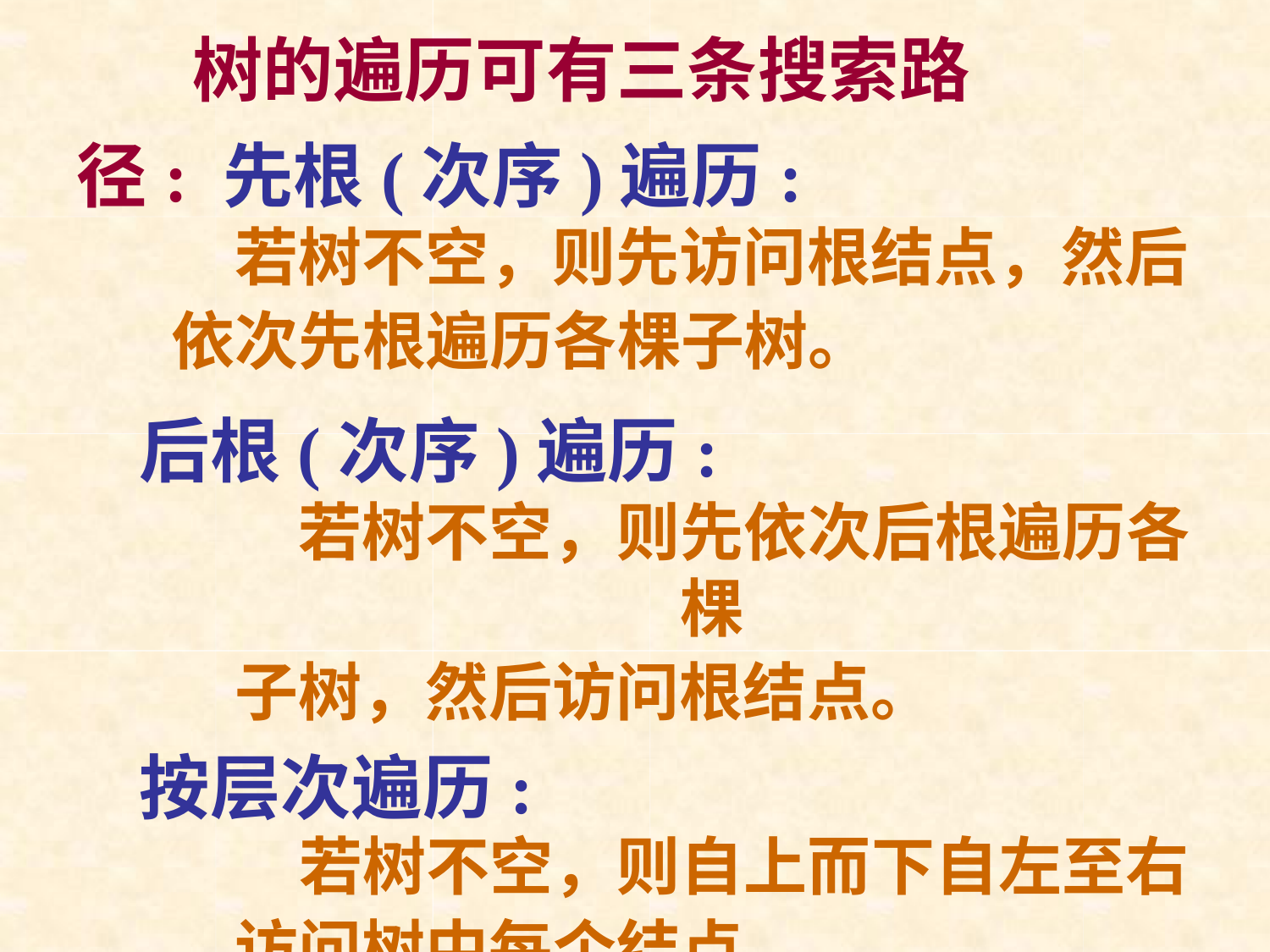

# 树的遍历可有三条搜索路径: 先根(次序)遍历:
若树不空，则先访问根结点，然后 依次先根遍历各棵子树。
后根(次序)遍历:
若树不空，则先依次后根遍历各棵
子树，然后访问根结点。
按层次遍历:
若树不空，则自上而下自左至右
访问树中每个结点。